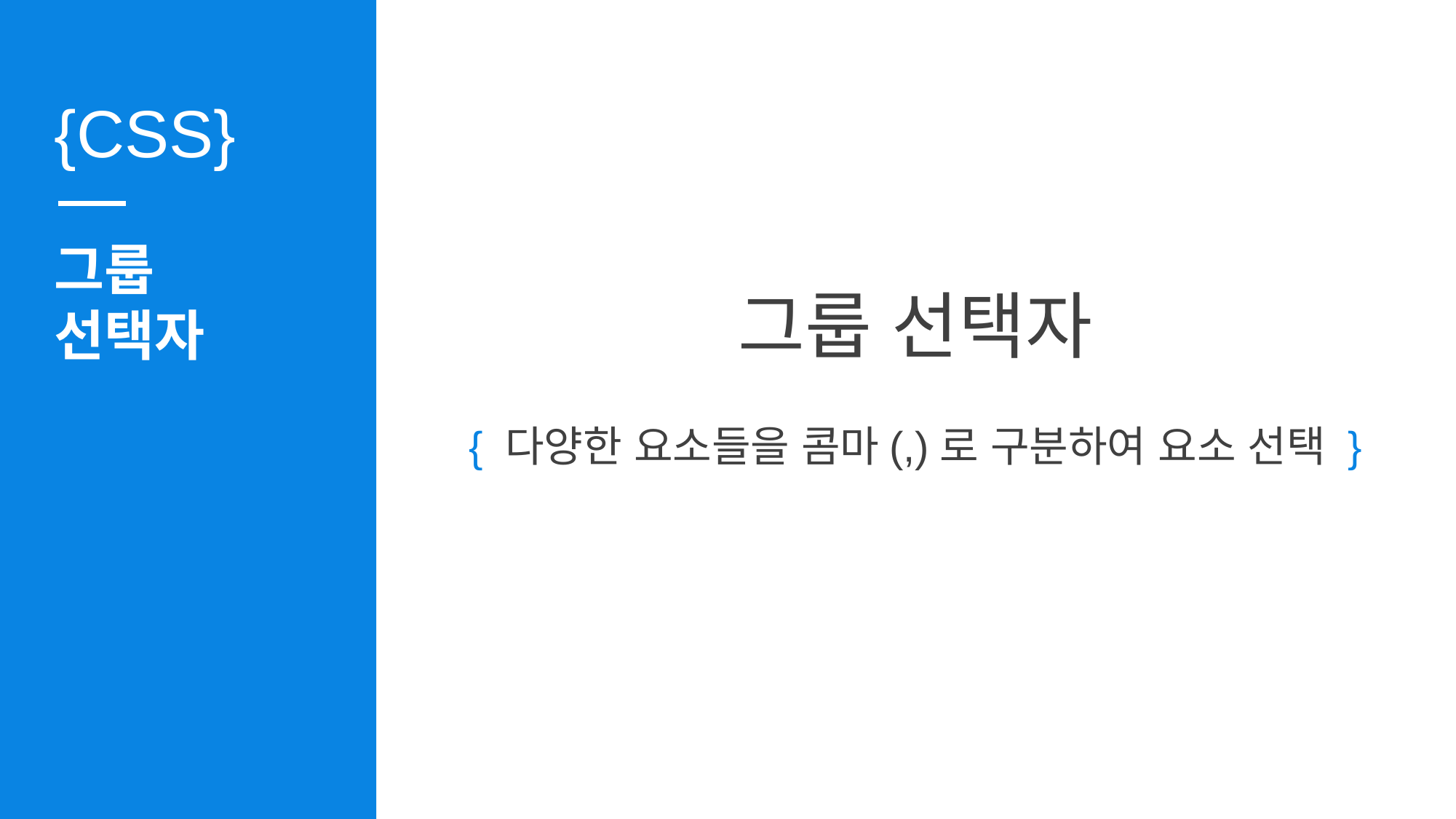

그룹
선택자
그룹 선택자
{ 다양한 요소들을 콤마(,)로 구분하여 요소 선택 }